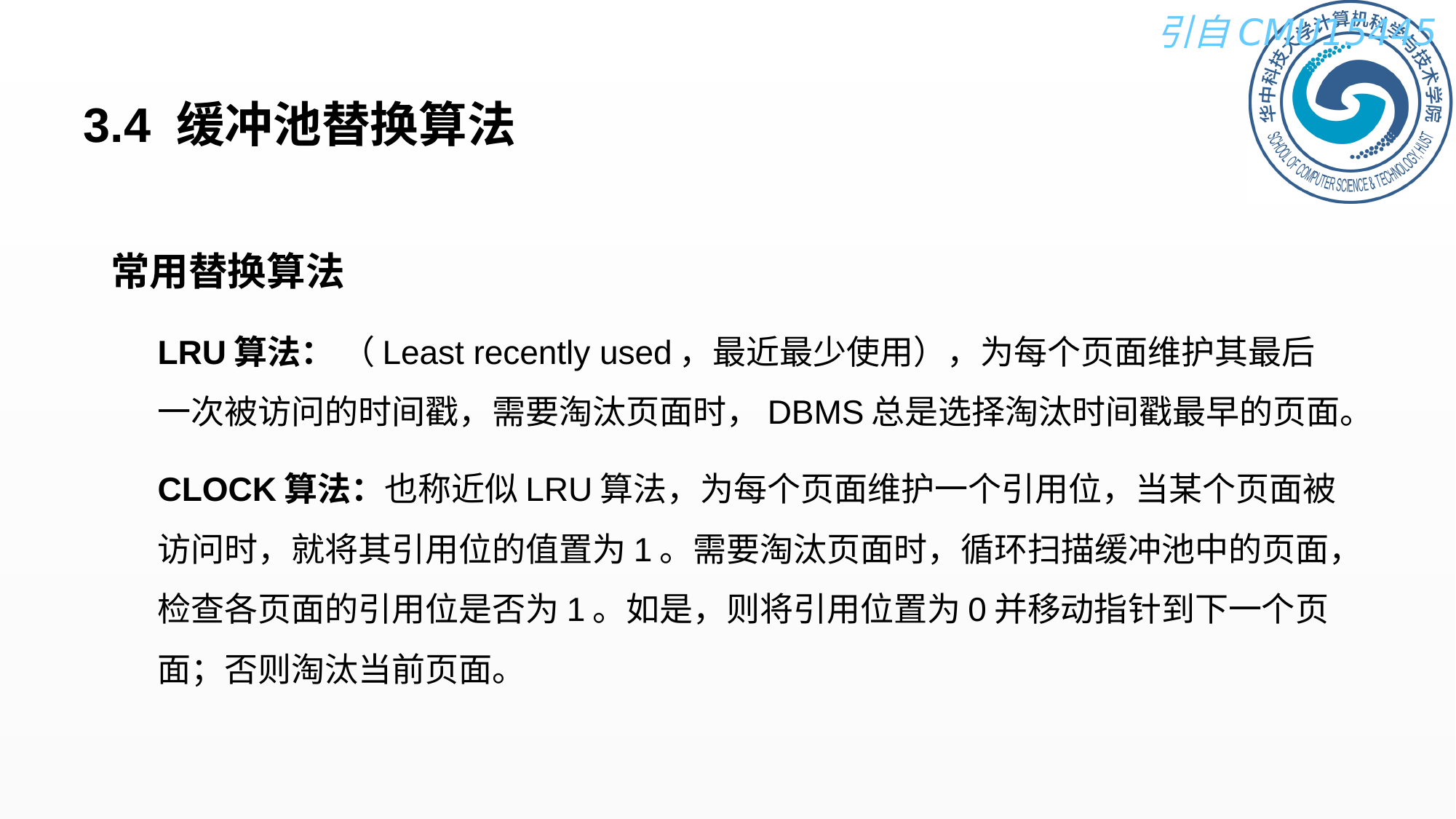

# 3.4 缓冲池替换算法
常用替换算法
LRU算法： （Least recently used，最近最少使用），为每个页面维护其最后一次被访问的时间戳，需要淘汰页面时，DBMS总是选择淘汰时间戳最早的页面。
CLOCK算法：也称近似LRU算法，为每个页面维护一个引用位，当某个页面被访问时，就将其引用位的值置为1。需要淘汰页面时，循环扫描缓冲池中的页面，检查各页面的引用位是否为1。如是，则将引用位置为0并移动指针到下一个页面；否则淘汰当前页面。
91